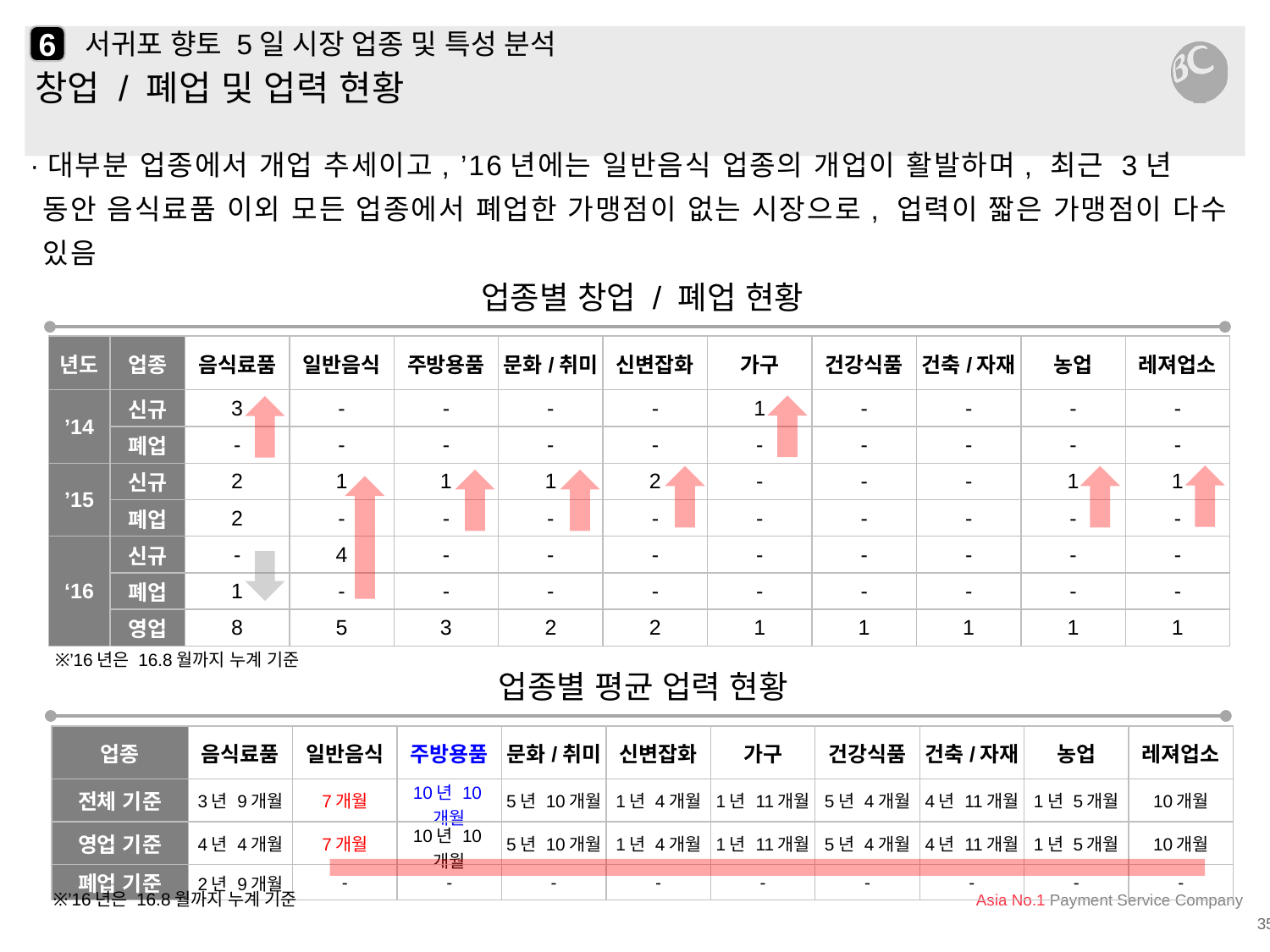

6
# 서귀포 향토 5일 시장 업종 및 특성 분석
창업 / 폐업 및 업력 현황
·대부분 업종에서 개업 추세이고, ’16년에는 일반음식 업종의 개업이 활발하며, 최근 3년 동안 음식료품 이외 모든 업종에서 폐업한 가맹점이 없는 시장으로, 업력이 짧은 가맹점이 다수 있음
업종별 창업 / 폐업 현황
| 년도 | 업종 | 음식료품 | 일반음식 | 주방용품 | 문화/취미 | 신변잡화 | 가구 | 건강식품 | 건축/자재 | 농업 | 레져업소 |
| --- | --- | --- | --- | --- | --- | --- | --- | --- | --- | --- | --- |
| ’14 | 신규 | 3 | - | - | - | - | 1 | - | - | - | - |
|  | 폐업 | - | - | - | - | - | - | - | - | - | - |
| ’15 | 신규 | 2 | 1 | 1 | 1 | 2 | - | - | - | 1 | 1 |
|  | 폐업 | 2 | - | - | - | - | - | - | - | - | - |
| ‘16 | 신규 | - | 4 | - | - | - | - | - | - | - | - |
|  | 폐업 | 1 | - | - | - | - | - | - | - | - | - |
|  | 영업 | 8 | 5 | 3 | 2 | 2 | 1 | 1 | 1 | 1 | 1 |

※’16년은 16.8월까지 누계 기준
업종별 평균 업력 현황
| 업종 | 음식료품 | 일반음식 | 주방용품 | 문화/취미 | 신변잡화 | 가구 | 건강식품 | 건축/자재 | 농업 | 레져업소 |
| --- | --- | --- | --- | --- | --- | --- | --- | --- | --- | --- |
| 전체 기준 | 3년 9개월 | 7개월 | 10년 10개월 | 5년 10개월 | 1년 4개월 | 1년 11개월 | 5년 4개월 | 4년 11개월 | 1년 5개월 | 10개월 |
| 영업 기준 | 4년 4개월 | 7개월 | 10년 10개월 | 5년 10개월 | 1년 4개월 | 1년 11개월 | 5년 4개월 | 4년 11개월 | 1년 5개월 | 10개월 |
| 폐업 기준 | 2년 9개월 | - | - | - | - | - | - | - | - | - |

※’16년은 16.8월까지 누계 기준